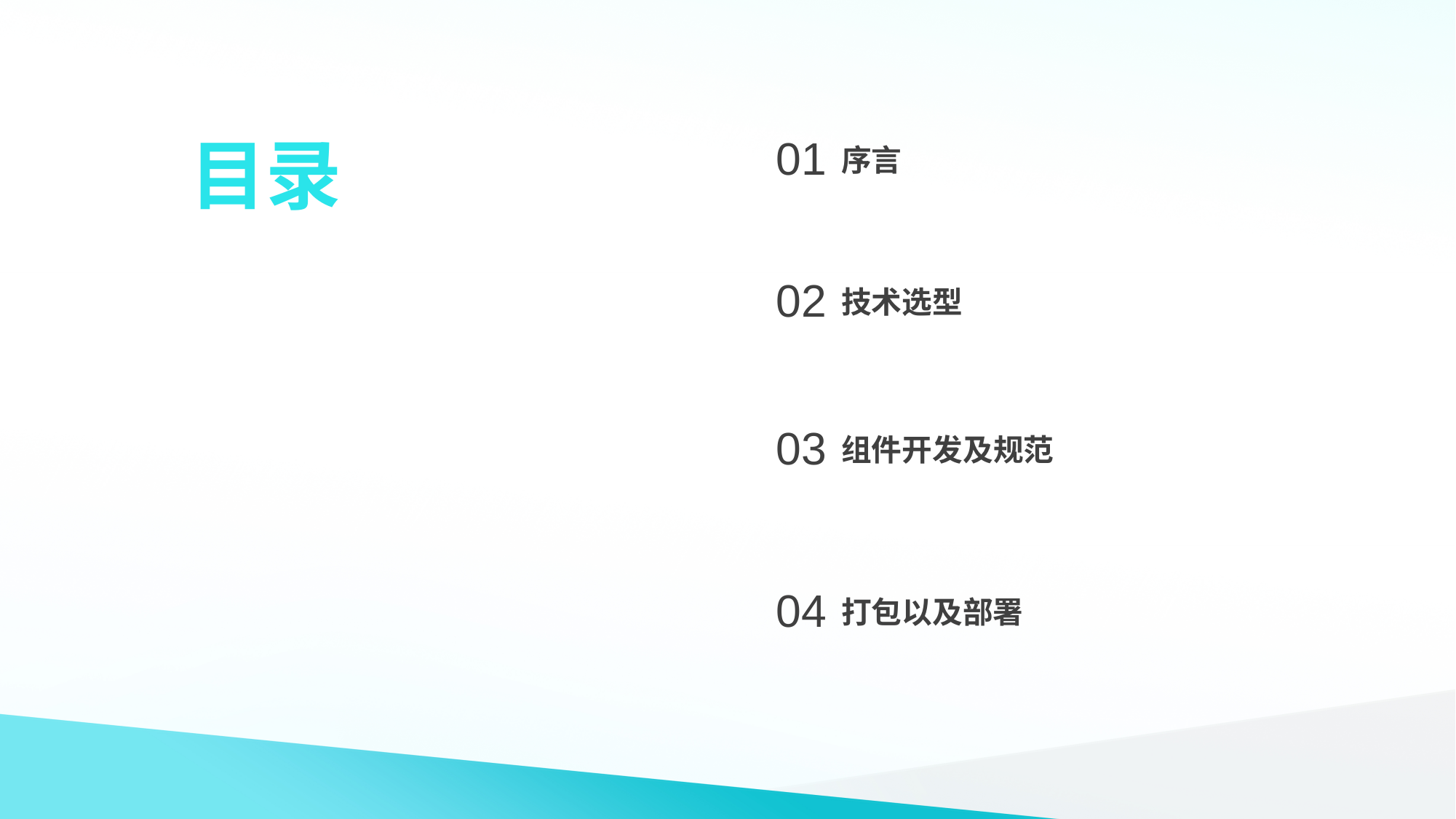

# 目录
01
序言
02
技术选型
03
组件开发及规范
04
打包以及部署